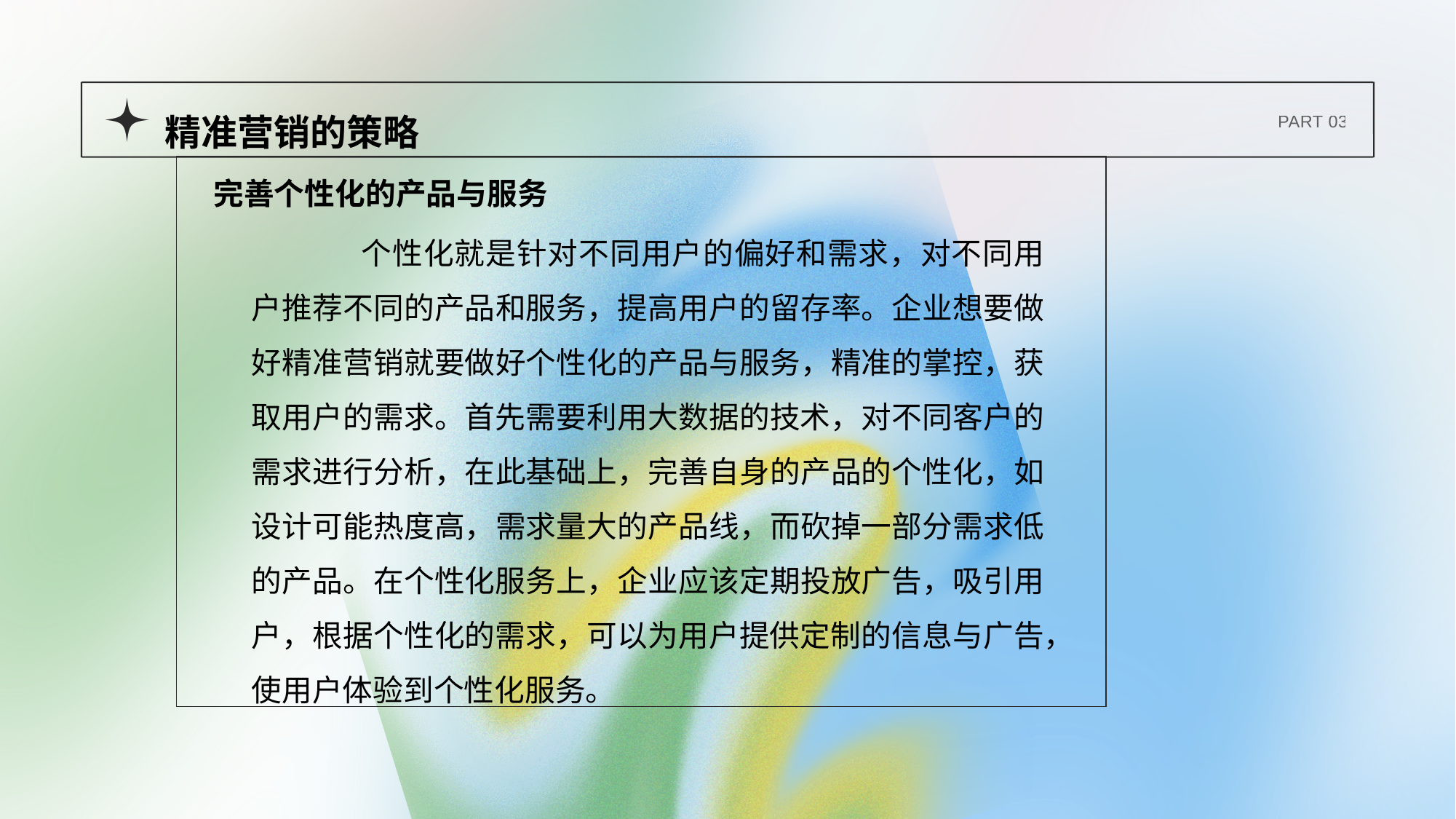

精准营销的策略

PART 03

完善个性化的产品与服务

	个性化就是针对不同用户的偏好和需求，对不同用户推荐不同的产品和服务，提高用户的留存率。企业想要做好精准营销就要做好个性化的产品与服务，精准的掌控，获取用户的需求。首先需要利用大数据的技术，对不同客户的需求进行分析，在此基础上，完善自身的产品的个性化，如设计可能热度高，需求量大的产品线，而砍掉一部分需求低的产品。在个性化服务上，企业应该定期投放广告，吸引用户，根据个性化的需求，可以为用户提供定制的信息与广告，使用户体验到个性化服务。